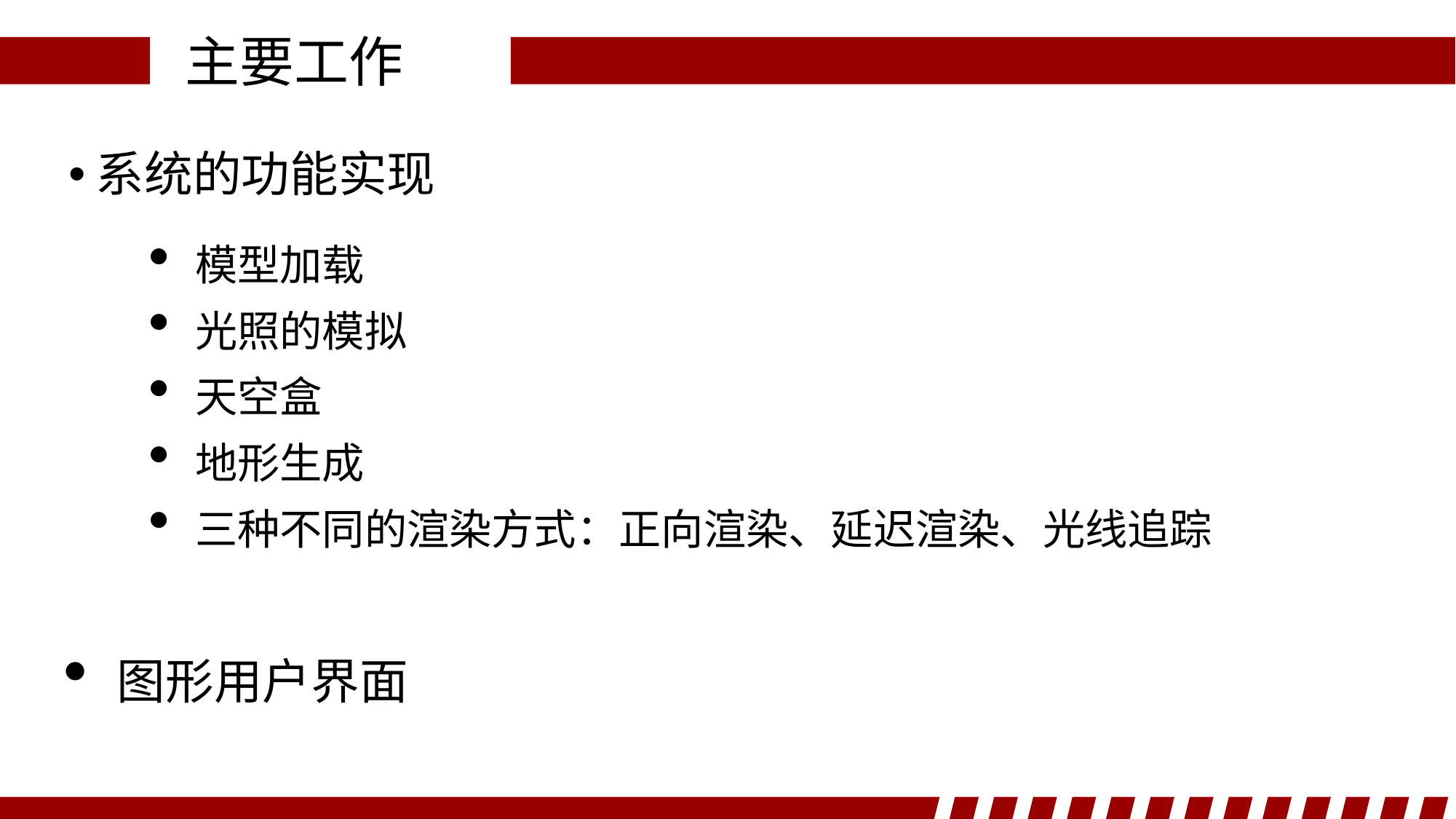

主要工作

系统的功能实现
模型加载
光照的模拟
天空盒
地形生成
三种不同的渲染方式：正向渲染、延迟渲染、光线追踪
图形用户界面